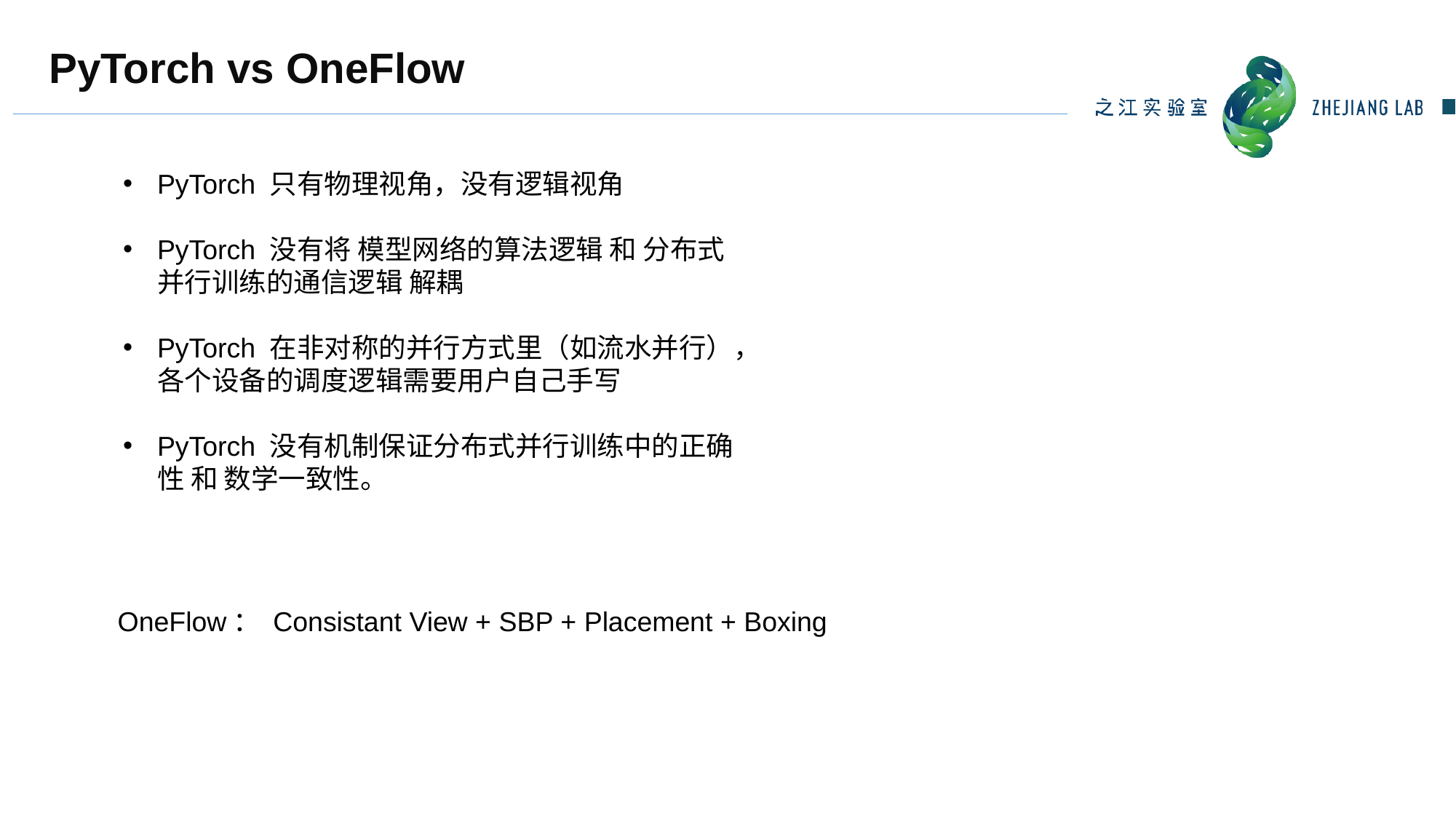

# PyTorch vs OneFlow
PyTorch 只有物理视角，没有逻辑视角

PyTorch 没有将 模型网络的算法逻辑 和 分布式并行训练的通信逻辑 解耦

PyTorch 在非对称的并行方式里（如流水并行），各个设备的调度逻辑需要用户自己手写

PyTorch 没有机制保证分布式并行训练中的正确性 和 数学一致性。
OneFlow： Consistant View + SBP + Placement + Boxing